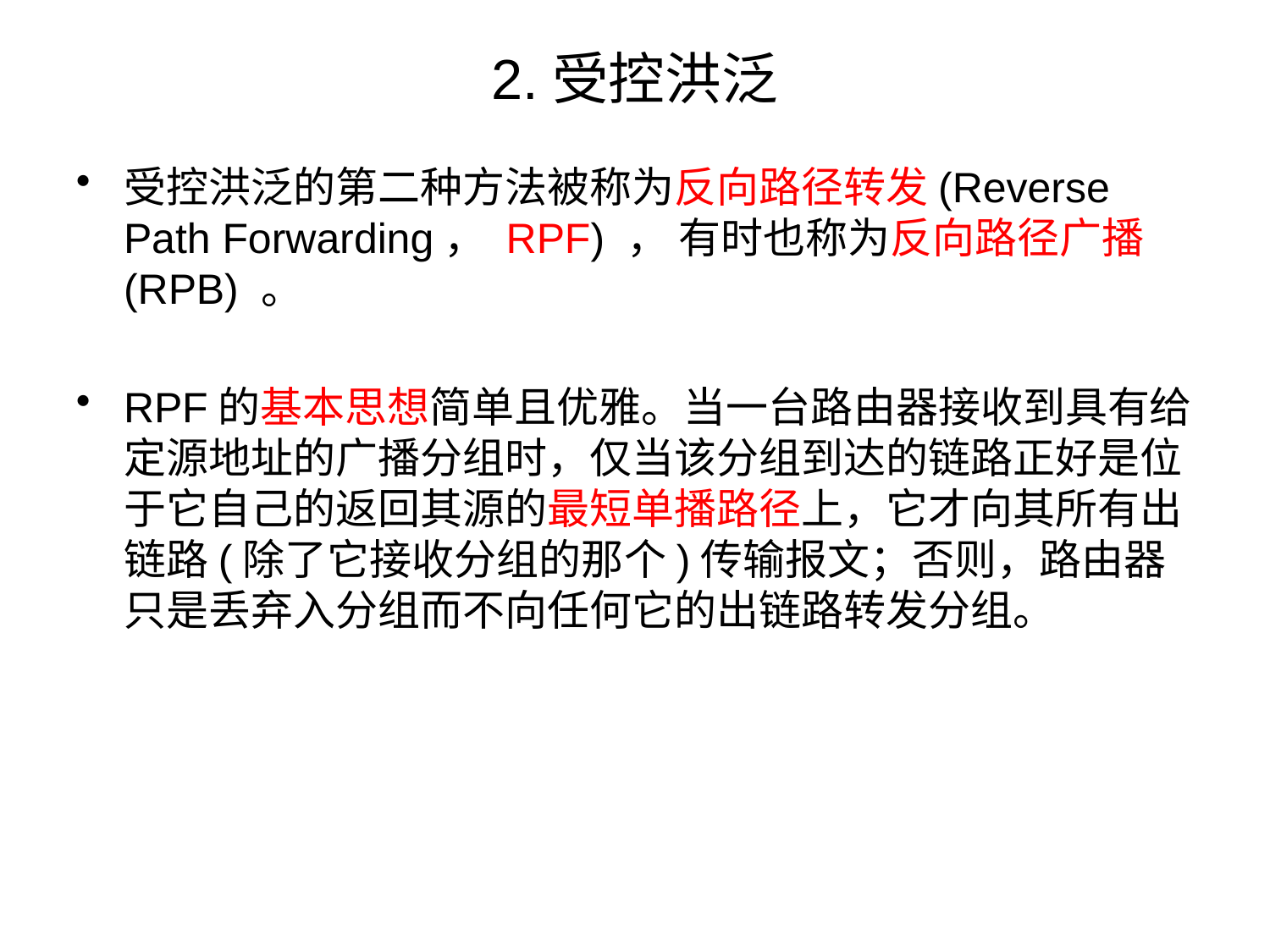

# 2.受控洪泛
受控洪泛的第二种方法被称为反向路径转发(Reverse Path Forwarding， RPF) ， 有时也称为反向路径广播(RPB) 。

RPF的基本思想简单且优雅。当一台路由器接收到具有给定源地址的广播分组时，仅当该分组到达的链路正好是位于它自己的返回其源的最短单播路径上，它才向其所有出链路(除了它接收分组的那个)传输报文；否则，路由器只是丢弃入分组而不向任何它的出链路转发分组。